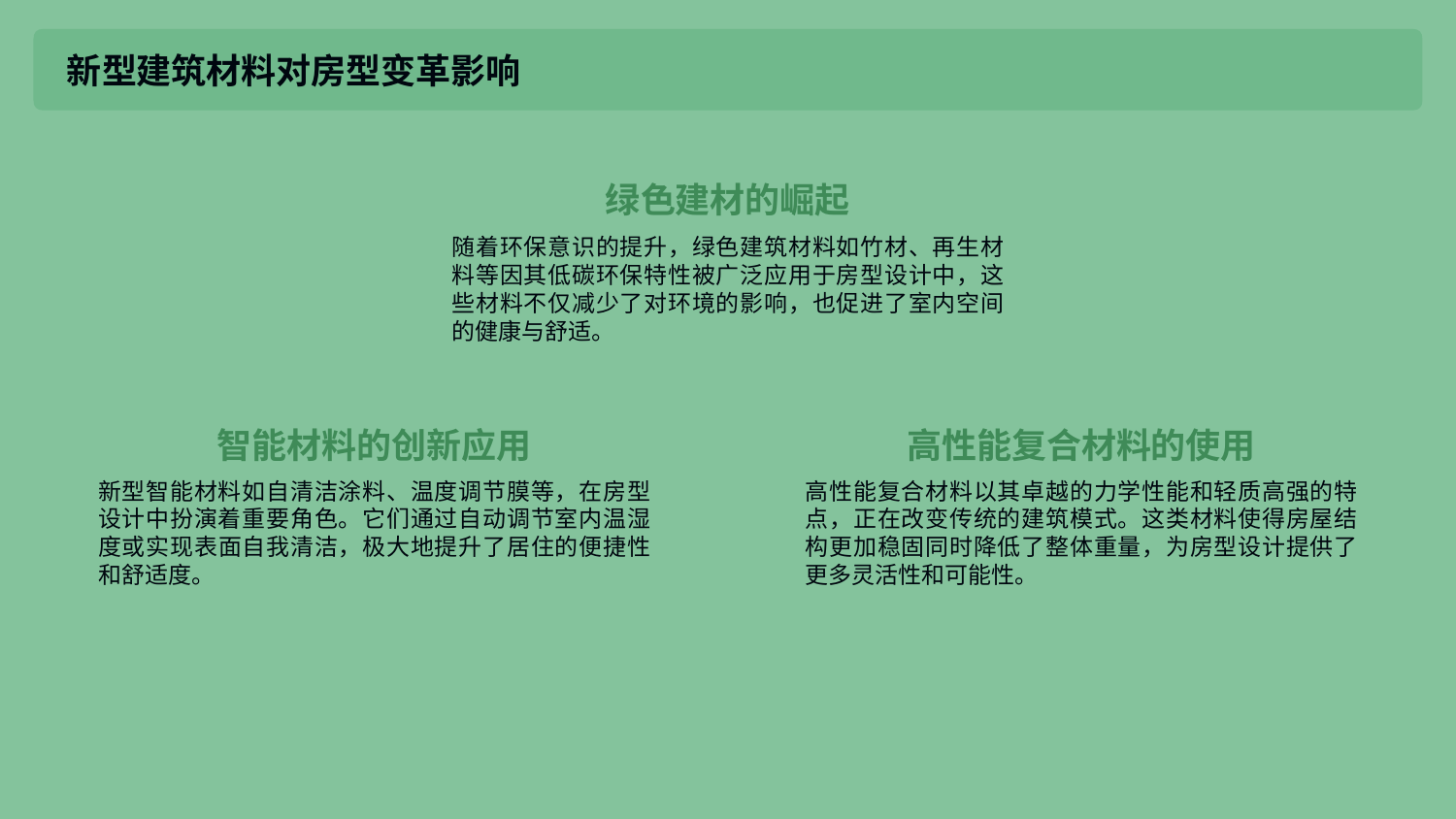

新型建筑材料对房型变革影响
绿色建材的崛起
随着环保意识的提升，绿色建筑材料如竹材、再生材料等因其低碳环保特性被广泛应用于房型设计中，这些材料不仅减少了对环境的影响，也促进了室内空间的健康与舒适。
智能材料的创新应用
高性能复合材料的使用
新型智能材料如自清洁涂料、温度调节膜等，在房型设计中扮演着重要角色。它们通过自动调节室内温湿度或实现表面自我清洁，极大地提升了居住的便捷性和舒适度。
高性能复合材料以其卓越的力学性能和轻质高强的特点，正在改变传统的建筑模式。这类材料使得房屋结构更加稳固同时降低了整体重量，为房型设计提供了更多灵活性和可能性。